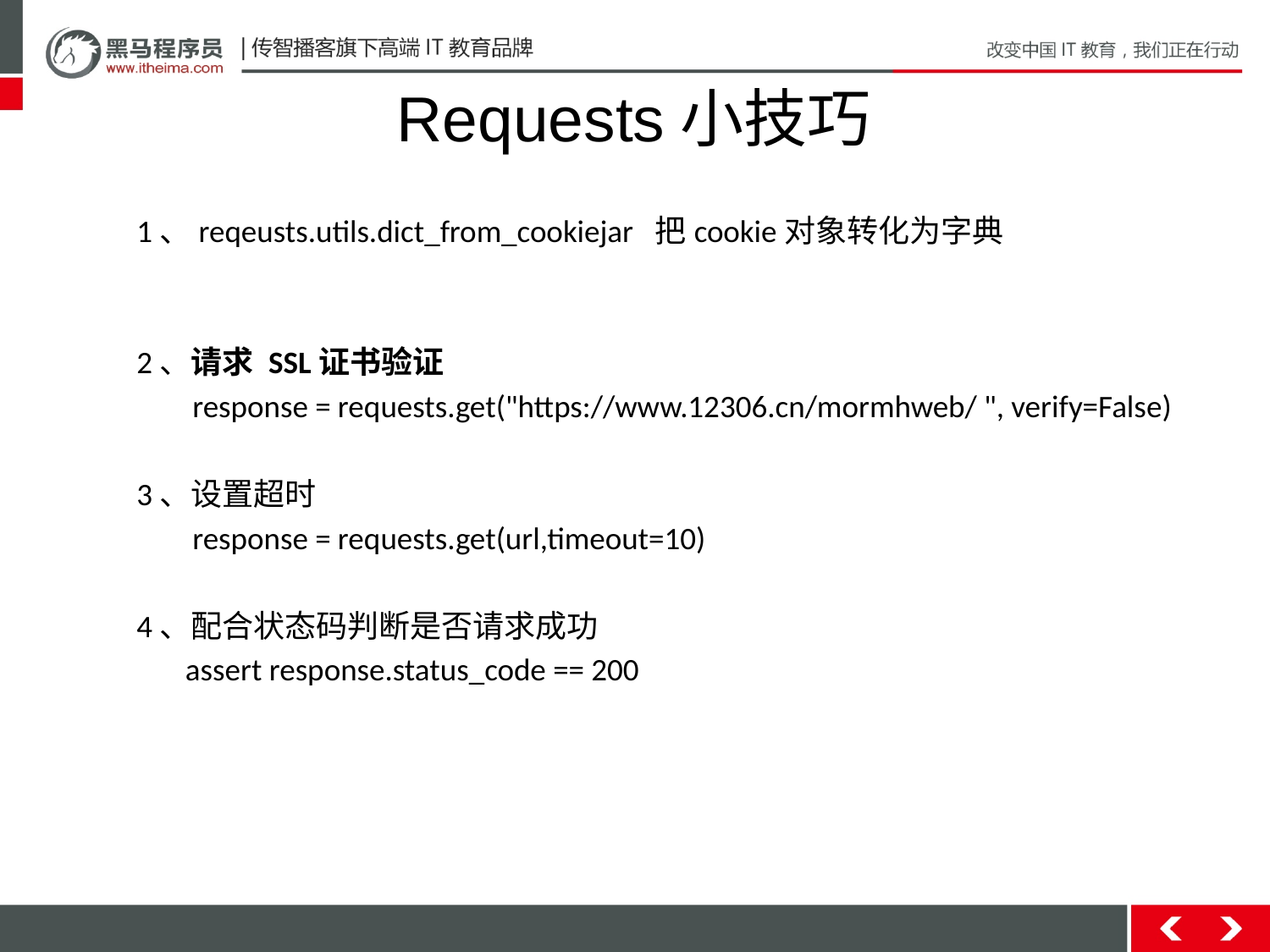

# Requests小技巧
1、reqeusts.utils.dict_from_cookiejar  把cookie对象转化为字典

2、请求 SSL证书验证
        response = requests.get("https://www.12306.cn/mormhweb/ ", verify=False)

3、设置超时
        response = requests.get(url,timeout=10)

4、配合状态码判断是否请求成功
       assert response.status_code == 200